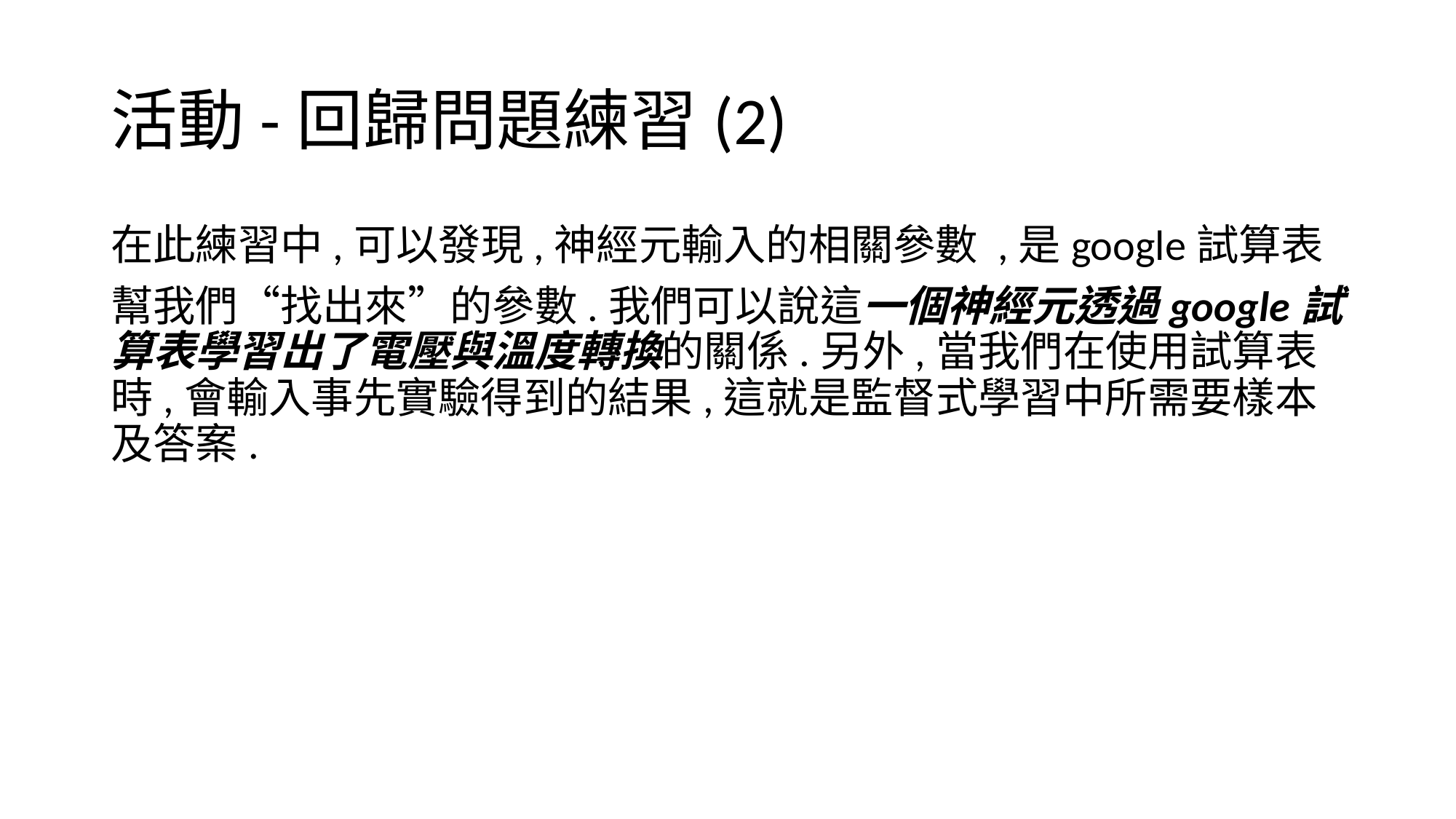

# 活動-回歸問題練習(2)
在此練習中,可以發現,神經元輸入的相關參數 ,是google試算表
幫我們“找出來”的參數.我們可以說這一個神經元透過google試算表學習出了電壓與溫度轉換的關係.另外,當我們在使用試算表時,會輸入事先實驗得到的結果,這就是監督式學習中所需要樣本及答案.